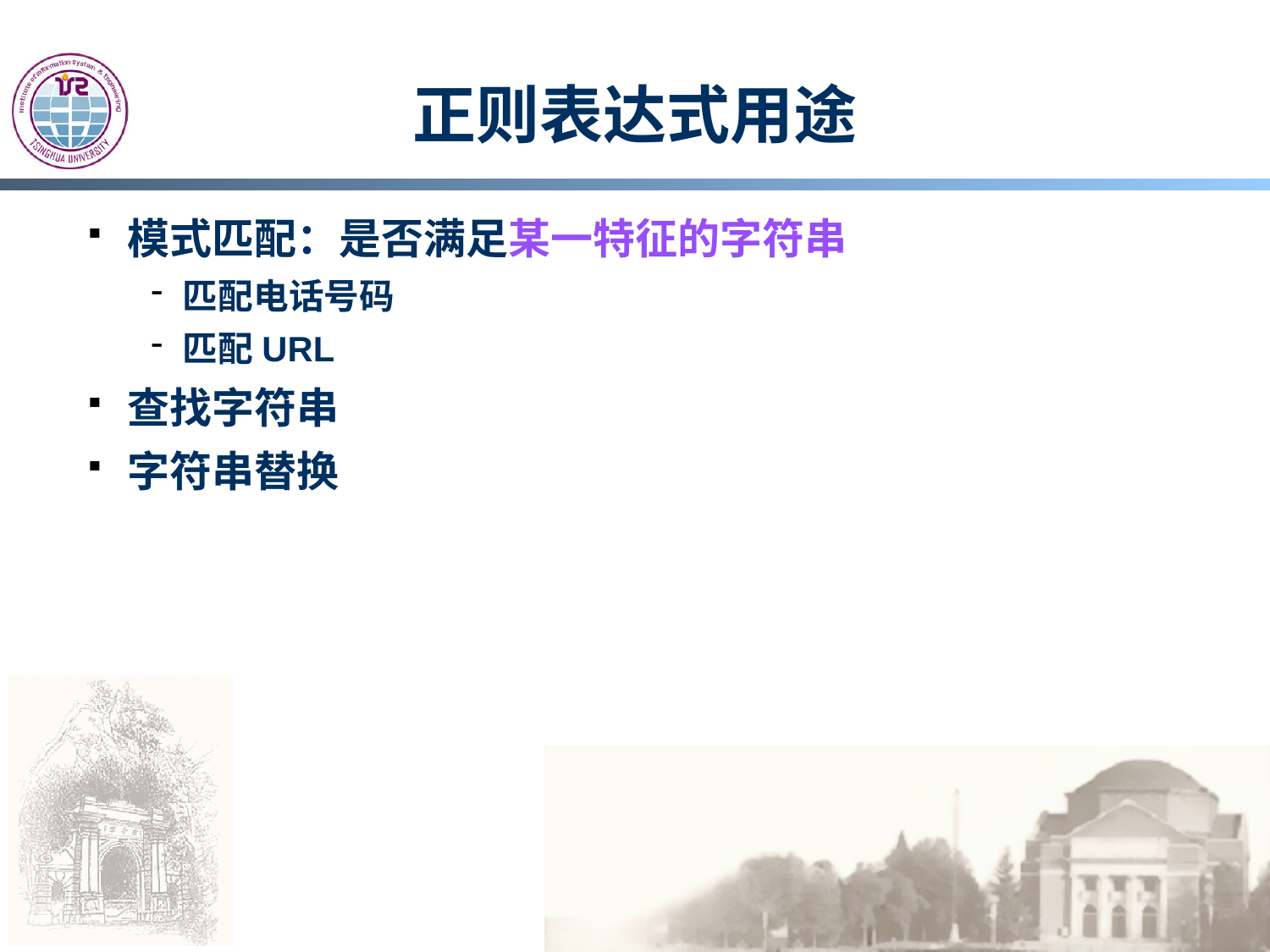

# 正则表达式用途
模式匹配：是否满足某一特征的字符串
匹配电话号码
匹配URL
查找字符串
字符串替换